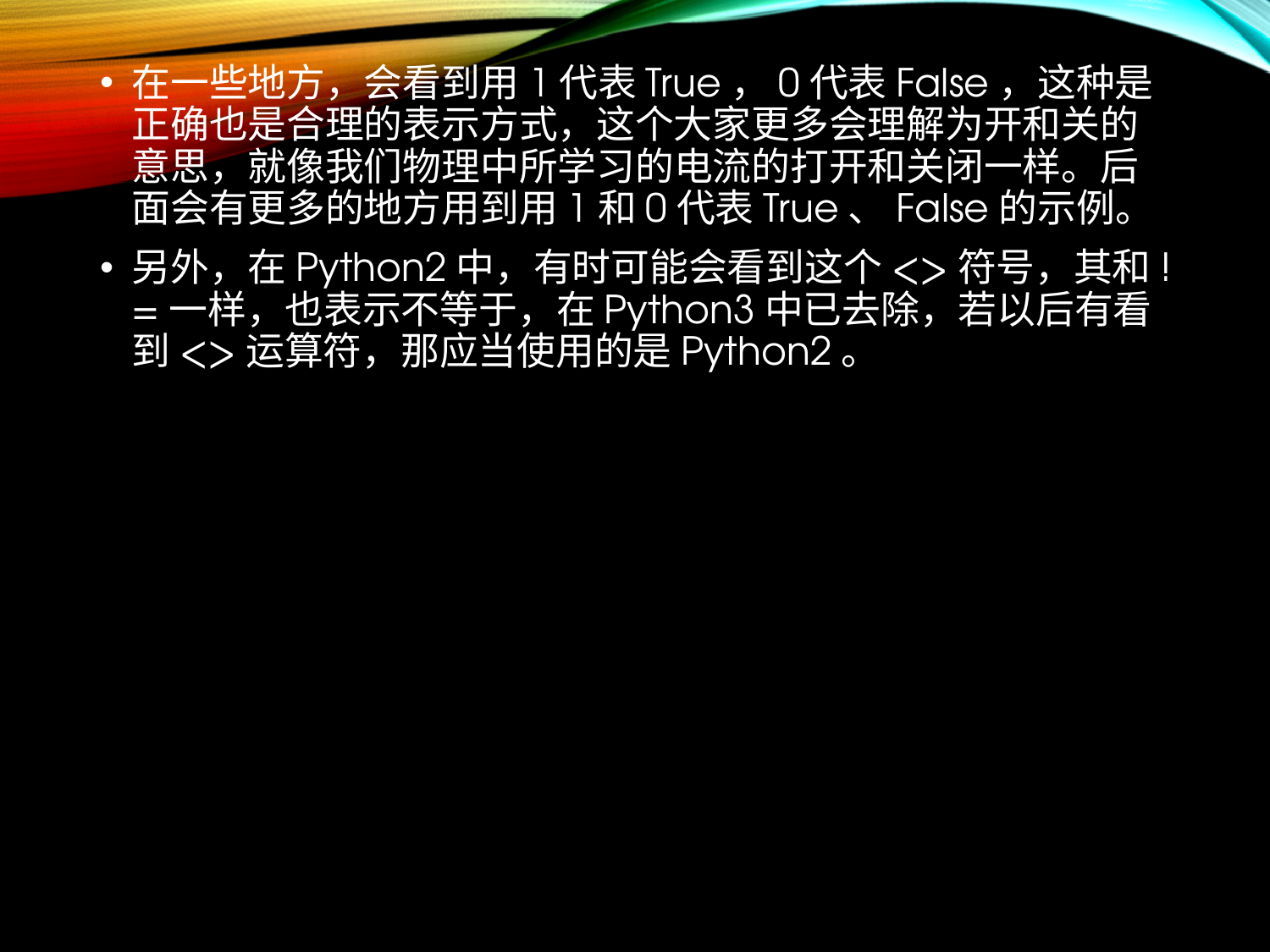

在一些地方，会看到用1代表True，0代表False，这种是正确也是合理的表示方式，这个大家更多会理解为开和关的意思，就像我们物理中所学习的电流的打开和关闭一样。后面会有更多的地方用到用1和0代表True、False的示例。
另外，在Python2中，有时可能会看到这个<>符号，其和!=一样，也表示不等于，在Python3中已去除，若以后有看到<>运算符，那应当使用的是Python2。